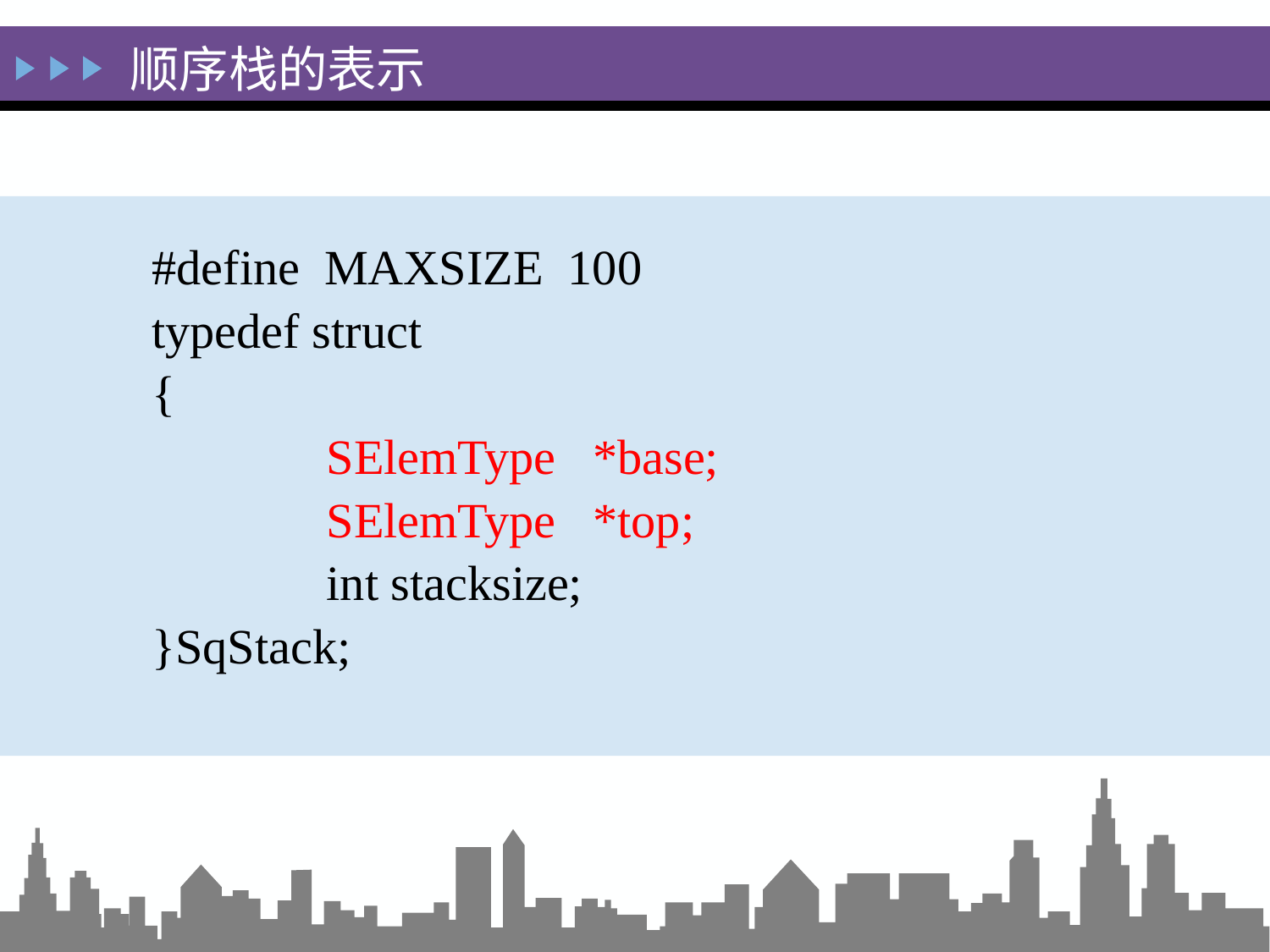

# 顺序栈的表示

#define  MAXSIZE  100
typedef struct
{
		SElemType   *base;
		SElemType   *top;
		int stacksize;
}SqStack;